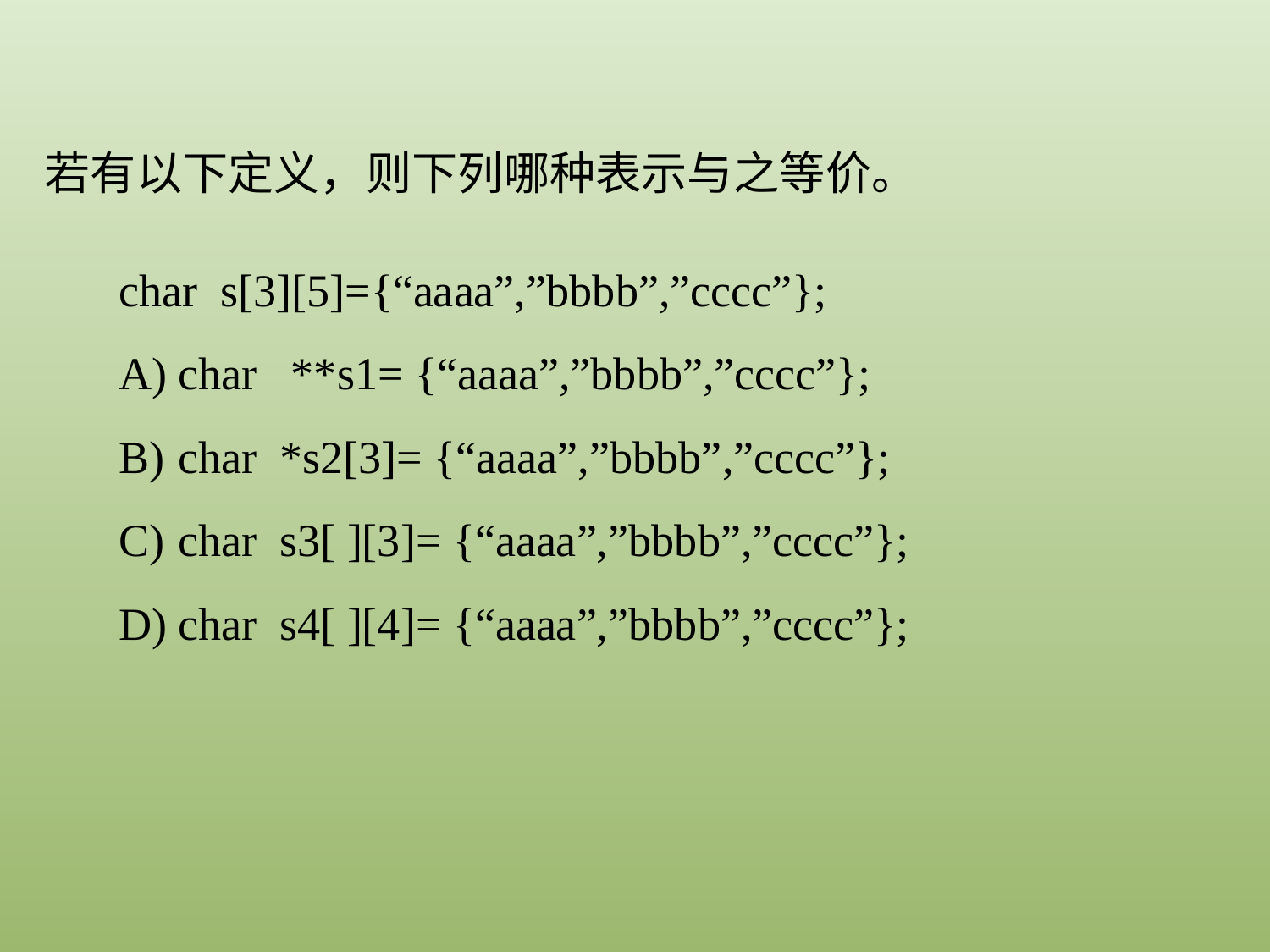

若有以下定义，则下列哪种表示与之等价。
char  s[3][5]={“aaaa”,”bbbb”,”cccc”};
char   **s1= {“aaaa”,”bbbb”,”cccc”};
char  *s2[3]= {“aaaa”,”bbbb”,”cccc”};
char  s3[ ][3]= {“aaaa”,”bbbb”,”cccc”};
char  s4[ ][4]= {“aaaa”,”bbbb”,”cccc”};
522